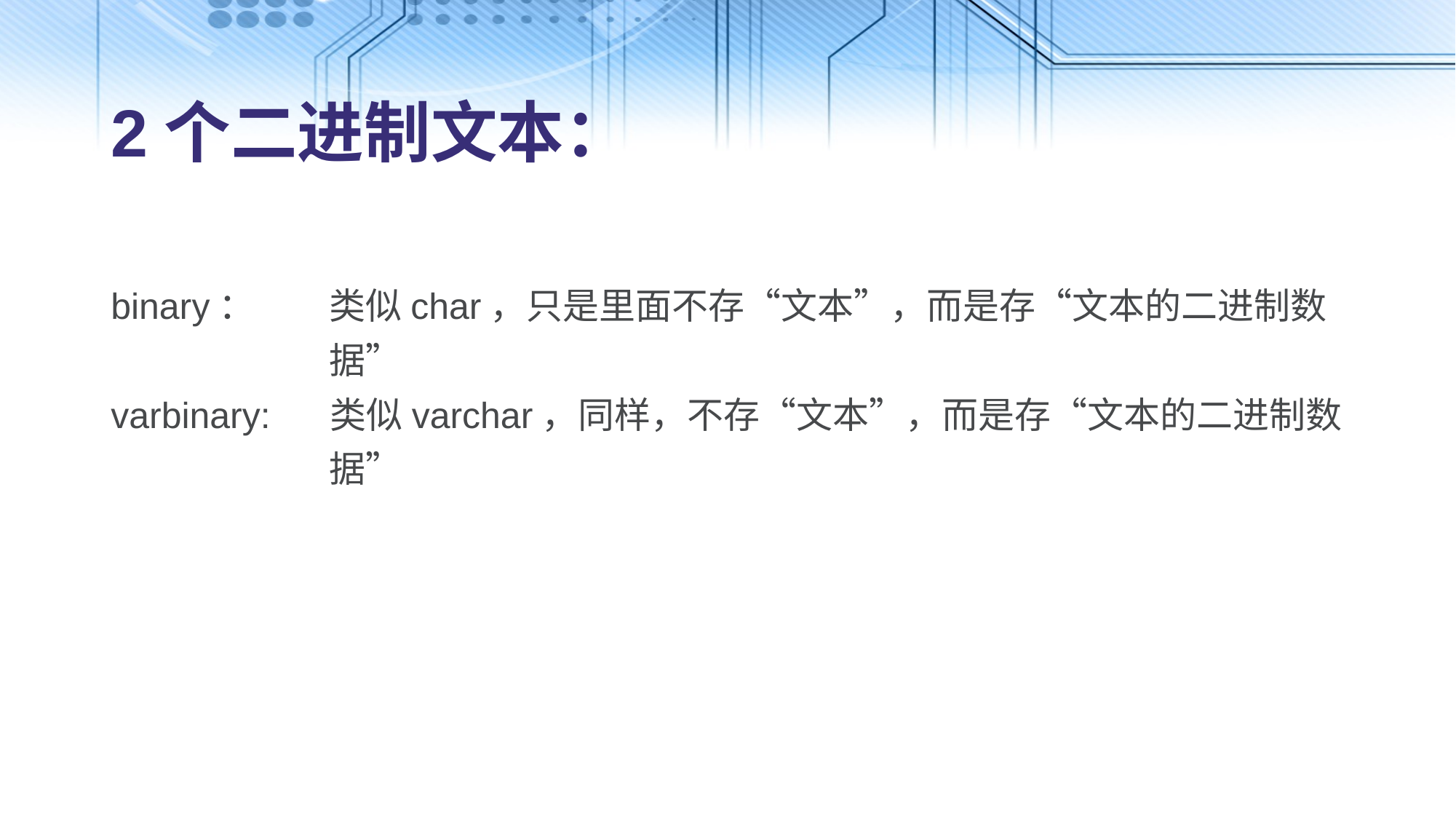

# 2个二进制文本：

binary：	类似char，只是里面不存“文本”，而是存“文本的二进制数
		据”
varbinary:     类似varchar，同样，不存“文本”，而是存“文本的二进制数
		据”